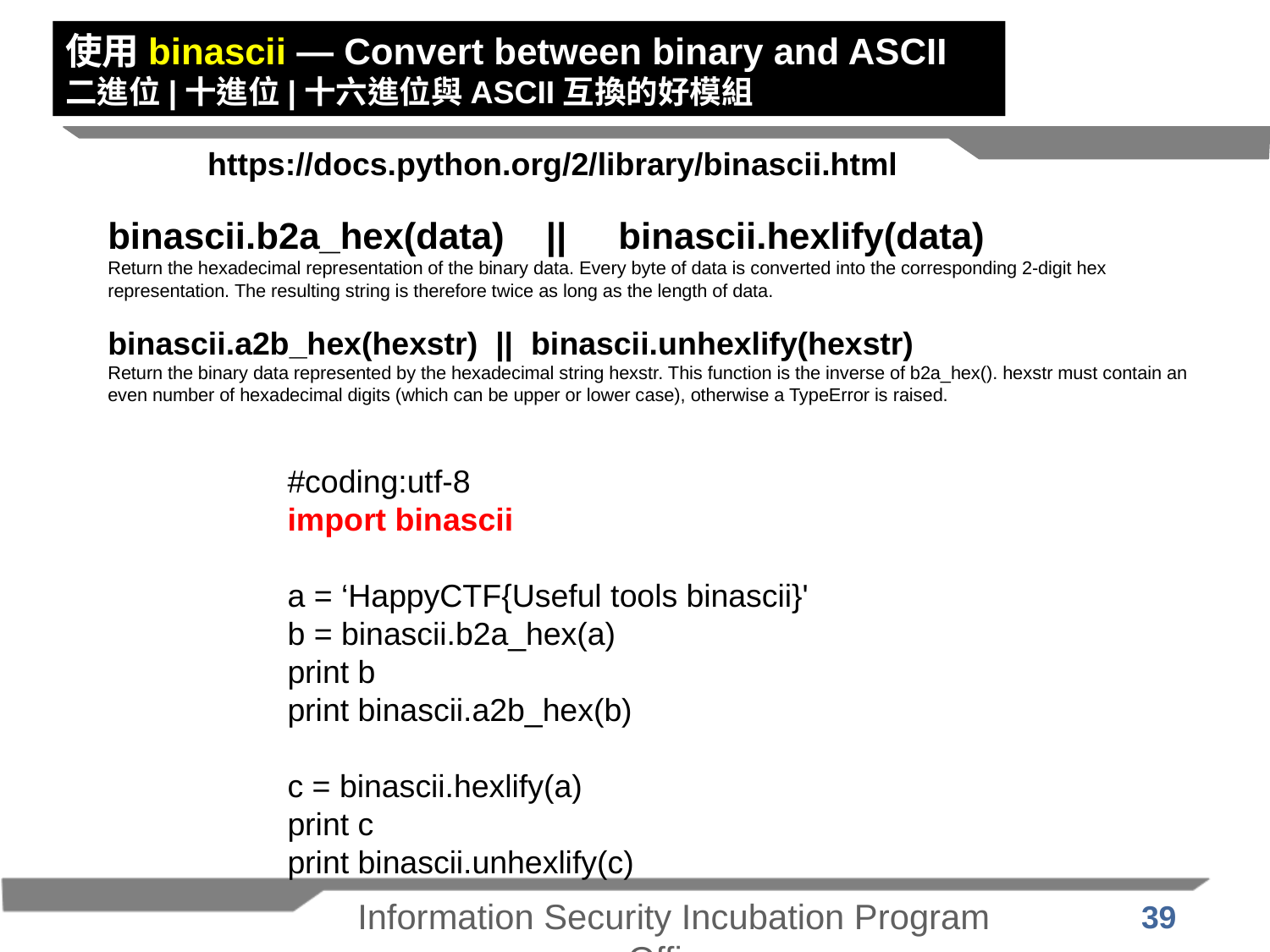

使用binascii — Convert between binary and ASCII
二進位|十進位|十六進位與ASCII互換的好模組
https://docs.python.org/2/library/binascii.html
binascii.b2a_hex(data)    ||     binascii.hexlify(data)
Return the hexadecimal representation of the binary data. Every byte of data is converted into the corresponding 2-digit hex representation. The resulting string is therefore twice as long as the length of data.

binascii.a2b_hex(hexstr)  ||  binascii.unhexlify(hexstr)
Return the binary data represented by the hexadecimal string hexstr. This function is the inverse of b2a_hex(). hexstr must contain an even number of hexadecimal digits (which can be upper or lower case), otherwise a TypeError is raised.
#coding:utf-8
import binascii

a = ‘HappyCTF{Useful tools binascii}'
b = binascii.b2a_hex(a)
print b
print binascii.a2b_hex(b)

c = binascii.hexlify(a)
print c
print binascii.unhexlify(c)